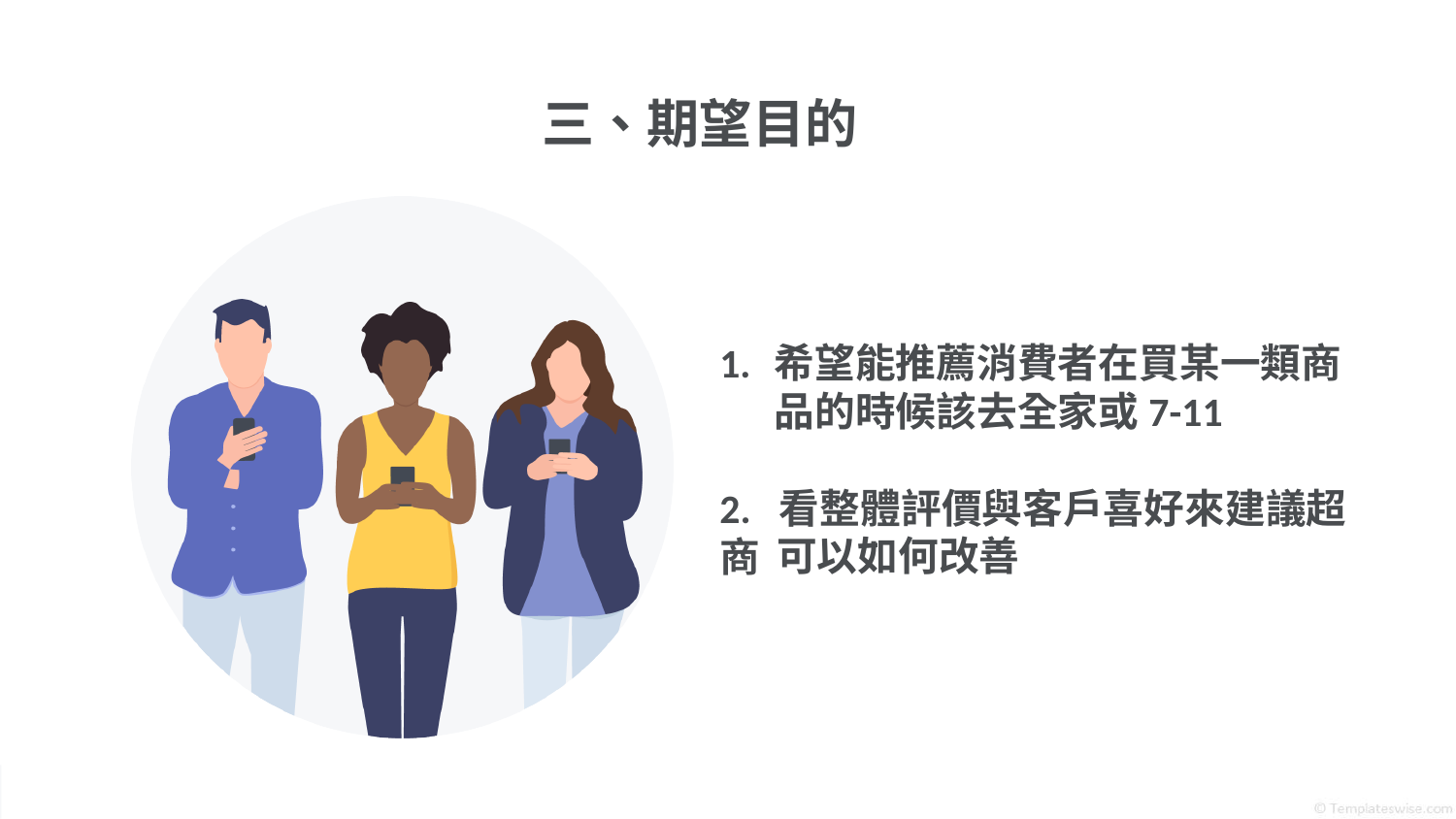

三、期望目的

希望能推薦消費者在買某一類商品的時候該去全家或7-11

2.  看整體評價與客戶喜好來建議超商
可以如何改善